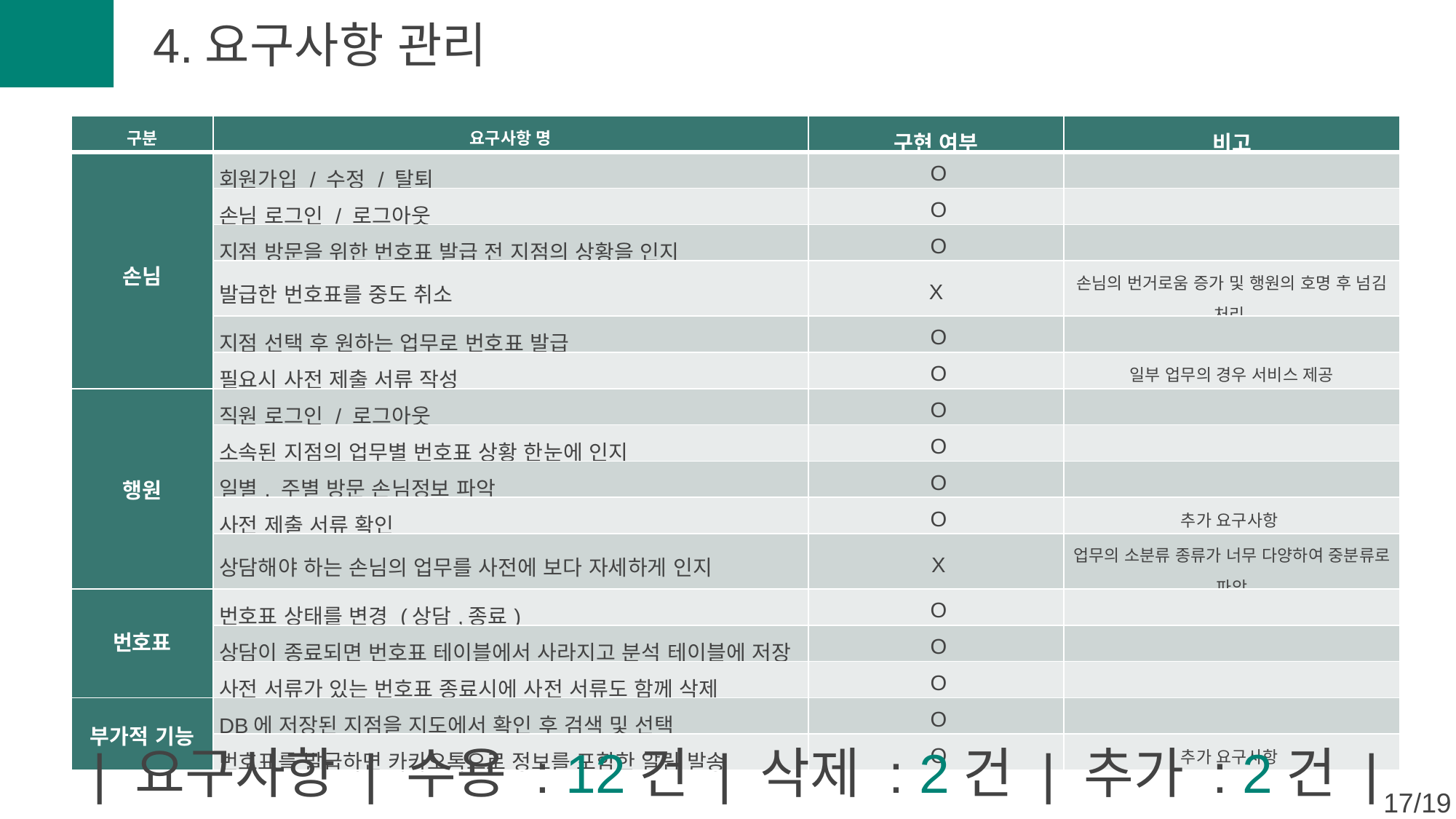

4.요구사항 관리
| 구분 | 요구사항 명 | 구현 여부 | 비고 |
| --- | --- | --- | --- |
| 손님 | 회원가입 / 수정 / 탈퇴 | O |  |
|  | 손님 로그인 / 로그아웃 | O |  |
|  | 지점 방문을 위한 번호표 발급 전 지점의 상황을 인지 | O |  |
|  | 발급한 번호표를 중도 취소 | X | 손님의 번거로움 증가 및 행원의 호명 후 넘김 처리 |
|  | 지점 선택 후 원하는 업무로 번호표 발급 | O |  |
|  | 필요시 사전 제출 서류 작성 | O | 일부 업무의 경우 서비스 제공 |
| 행원 | 직원 로그인 / 로그아웃 | O |  |
|  | 소속된 지점의 업무별 번호표 상황 한눈에 인지 | O |  |
|  | 일별, 주별 방문 손님정보 파악 | O |  |
|  | 사전 제출 서류 확인 | O | 추가 요구사항 |
|  | 상담해야 하는 손님의 업무를 사전에 보다 자세하게 인지 | X | 업무의 소분류 종류가 너무 다양하여 중분류로 파악 |
| 번호표 | 번호표 상태를 변경 (상담,종료) | O |  |
|  | 상담이 종료되면 번호표 테이블에서 사라지고 분석 테이블에 저장 | O |  |
|  | 사전 서류가 있는 번호표 종료시에 사전 서류도 함께 삭제 | O |  |
| 부가적 기능 | DB에 저장된 지점을 지도에서 확인 후 검색 및 선택 | O |  |
|  | 번호표를 발급하면 카카오톡으로 정보를 포함한 알림 발송 | O | 추가 요구사항 |
| 요구사항 | 수용 : 12건 | 삭제 : 2건 | 추가 : 2건 |
17/19